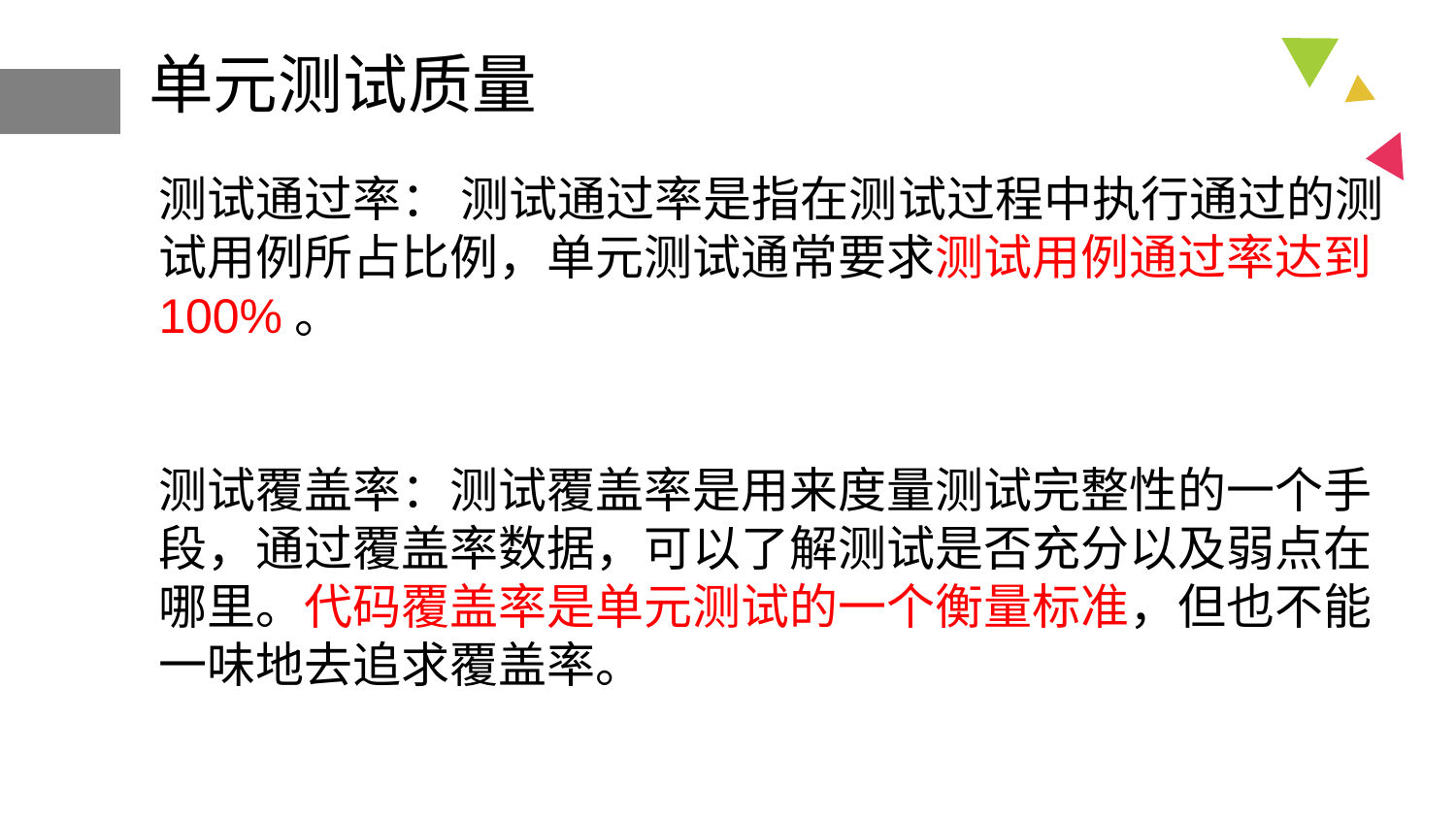

单元测试质量

测试通过率： 测试通过率是指在测试过程中执行通过的测试用例所占比例，单元测试通常要求测试用例通过率达到100%。

测试覆盖率：测试覆盖率是用来度量测试完整性的一个手段，通过覆盖率数据，可以了解测试是否充分以及弱点在哪里。代码覆盖率是单元测试的一个衡量标准，但也不能一味地去追求覆盖率。